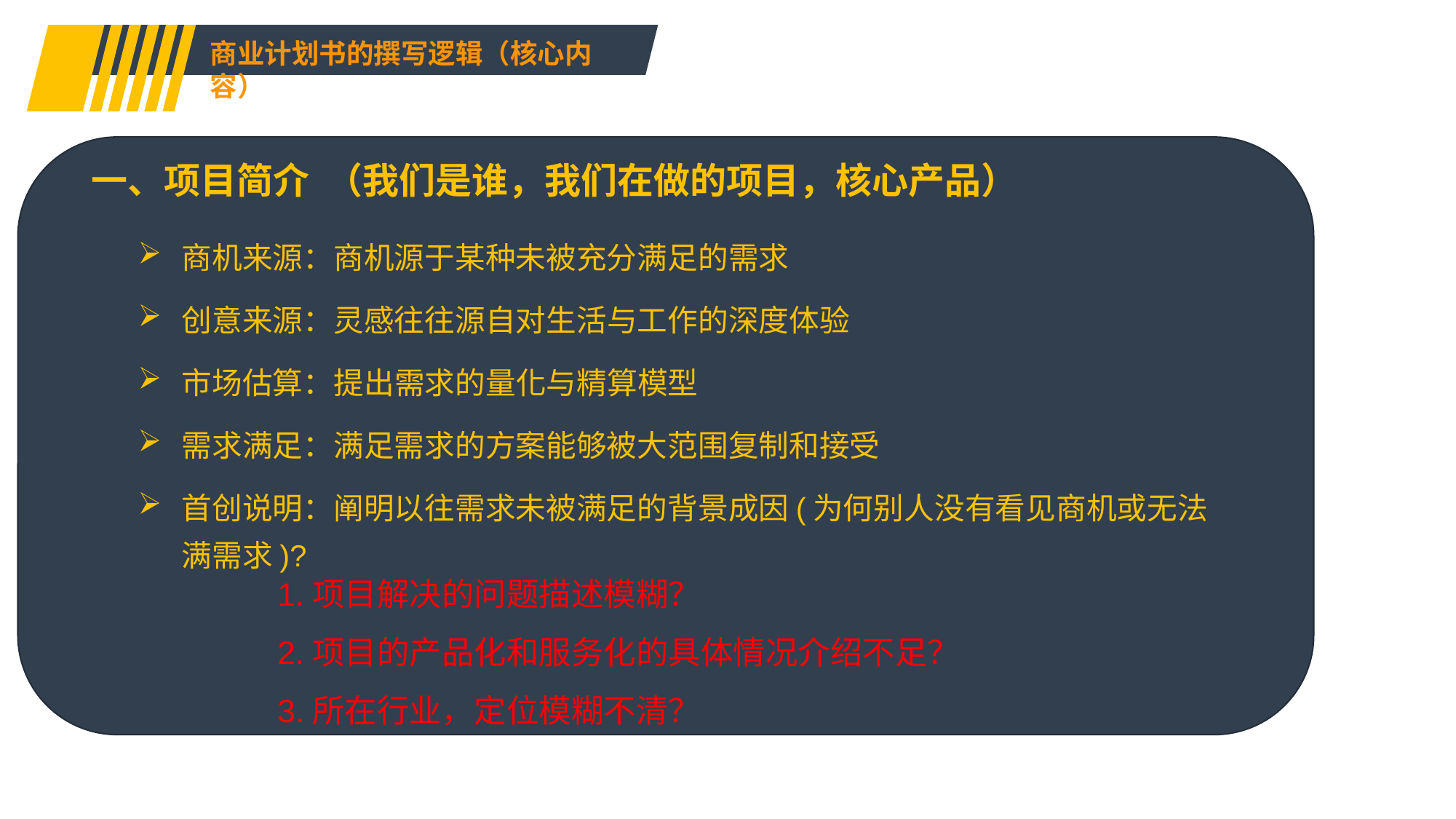

商业计划书的撰写逻辑（核心内容）

一、项目简介  （我们是谁，我们在做的项目，核心产品）
商机来源：商机源于某种未被充分满足的需求
创意来源：灵感往往源自对生活与工作的深度体验
市场估算：提出需求的量化与精算模型
需求满足：满足需求的方案能够被大范围复制和接受
首创说明：阐明以往需求未被满足的背景成因(为何别人没有看见商机或无法满需求)?
1.项目解决的问题描述模糊？
2.项目的产品化和服务化的具体情况介绍不足？
3.所在行业，定位模糊不清？